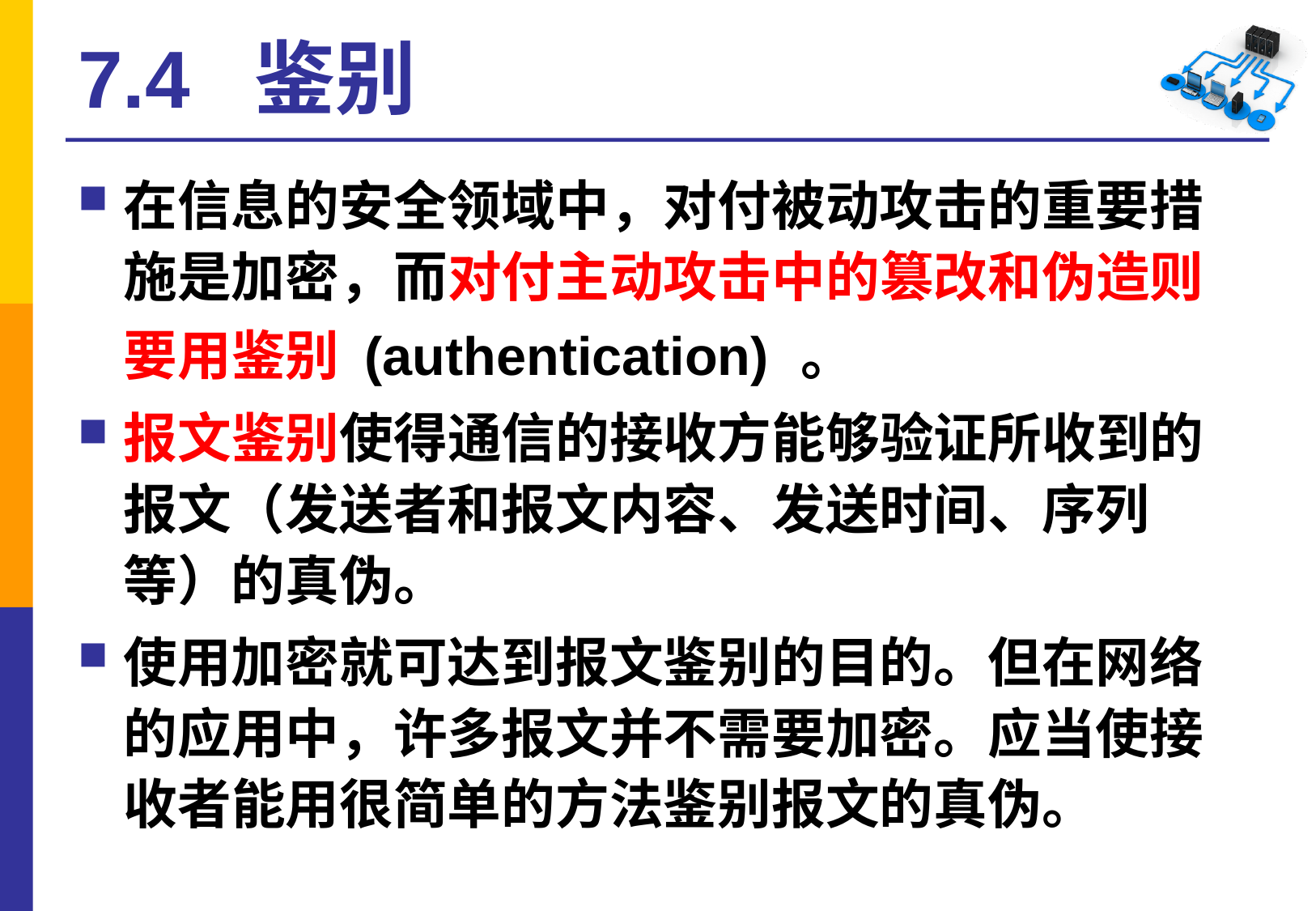

# 7.4  鉴别
在信息的安全领域中，对付被动攻击的重要措施是加密，而对付主动攻击中的篡改和伪造则要用鉴别 (authentication) 。
报文鉴别使得通信的接收方能够验证所收到的报文（发送者和报文内容、发送时间、序列等）的真伪。
使用加密就可达到报文鉴别的目的。但在网络的应用中，许多报文并不需要加密。应当使接收者能用很简单的方法鉴别报文的真伪。